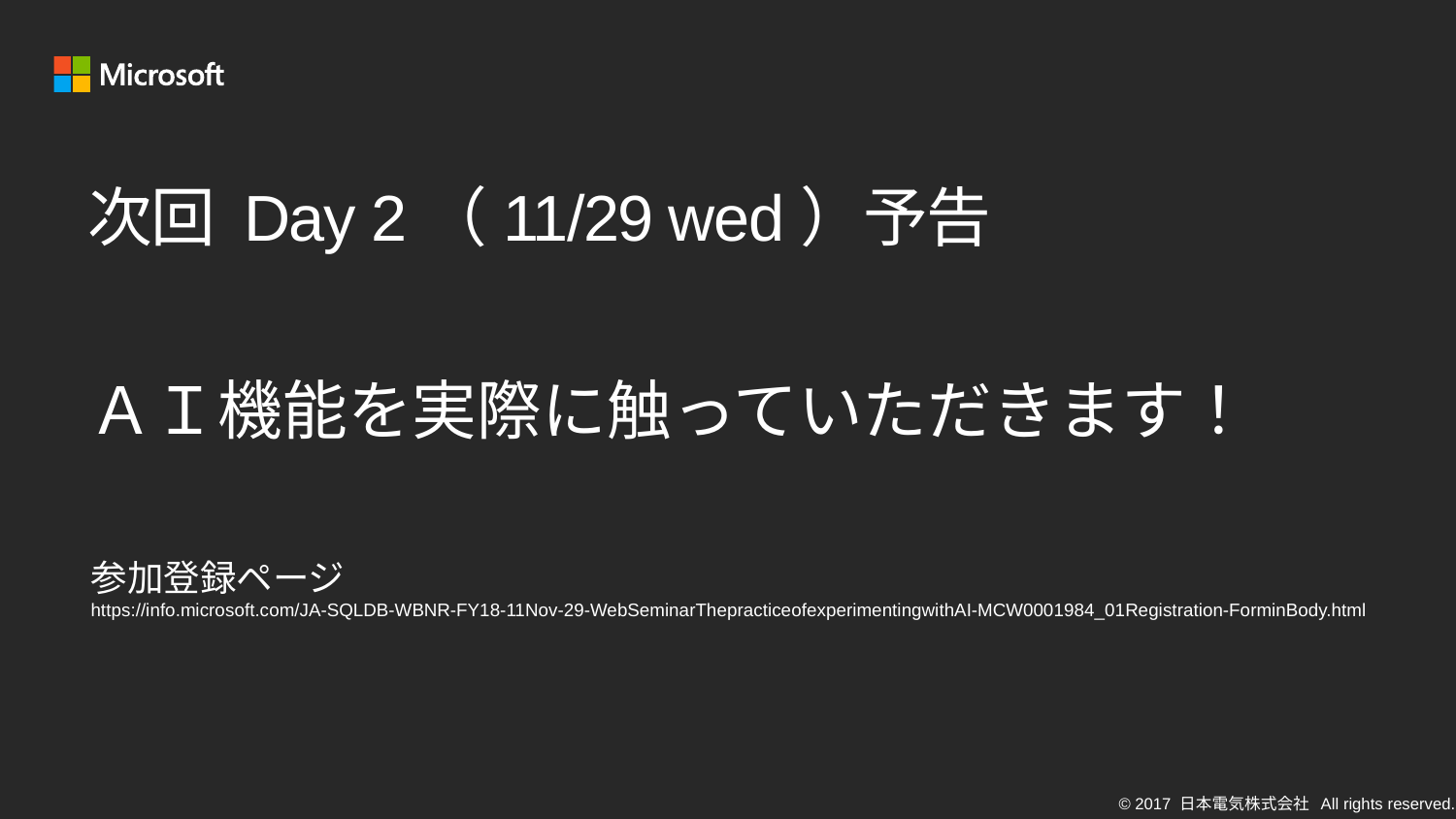

# 次回 Day 2（11/29 wed）予告
ＡＩ機能を実際に触っていただきます！
参加登録ページ
https://info.microsoft.com/JA-SQLDB-WBNR-FY18-11Nov-29-WebSeminarThepracticeofexperimentingwithAI-MCW0001984_01Registration-ForminBody.html